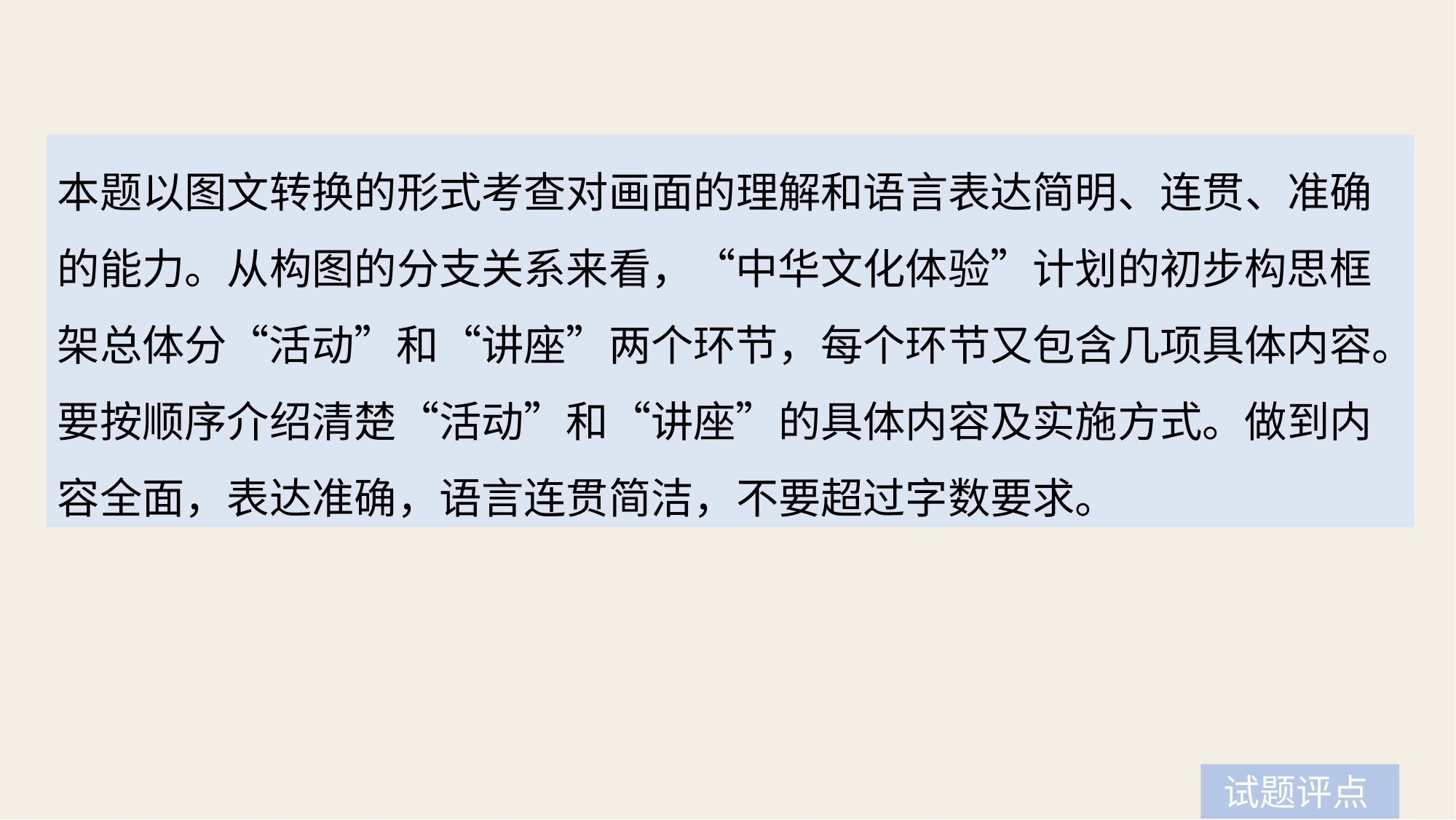

本题以图文转换的形式考查对画面的理解和语言表达简明、连贯、准确的能力。从构图的分支关系来看，“中华文化体验”计划的初步构思框架总体分“活动”和“讲座”两个环节，每个环节又包含几项具体内容。要按顺序介绍清楚“活动”和“讲座”的具体内容及实施方式。做到内容全面，表达准确，语言连贯简洁，不要超过字数要求。
试题评点